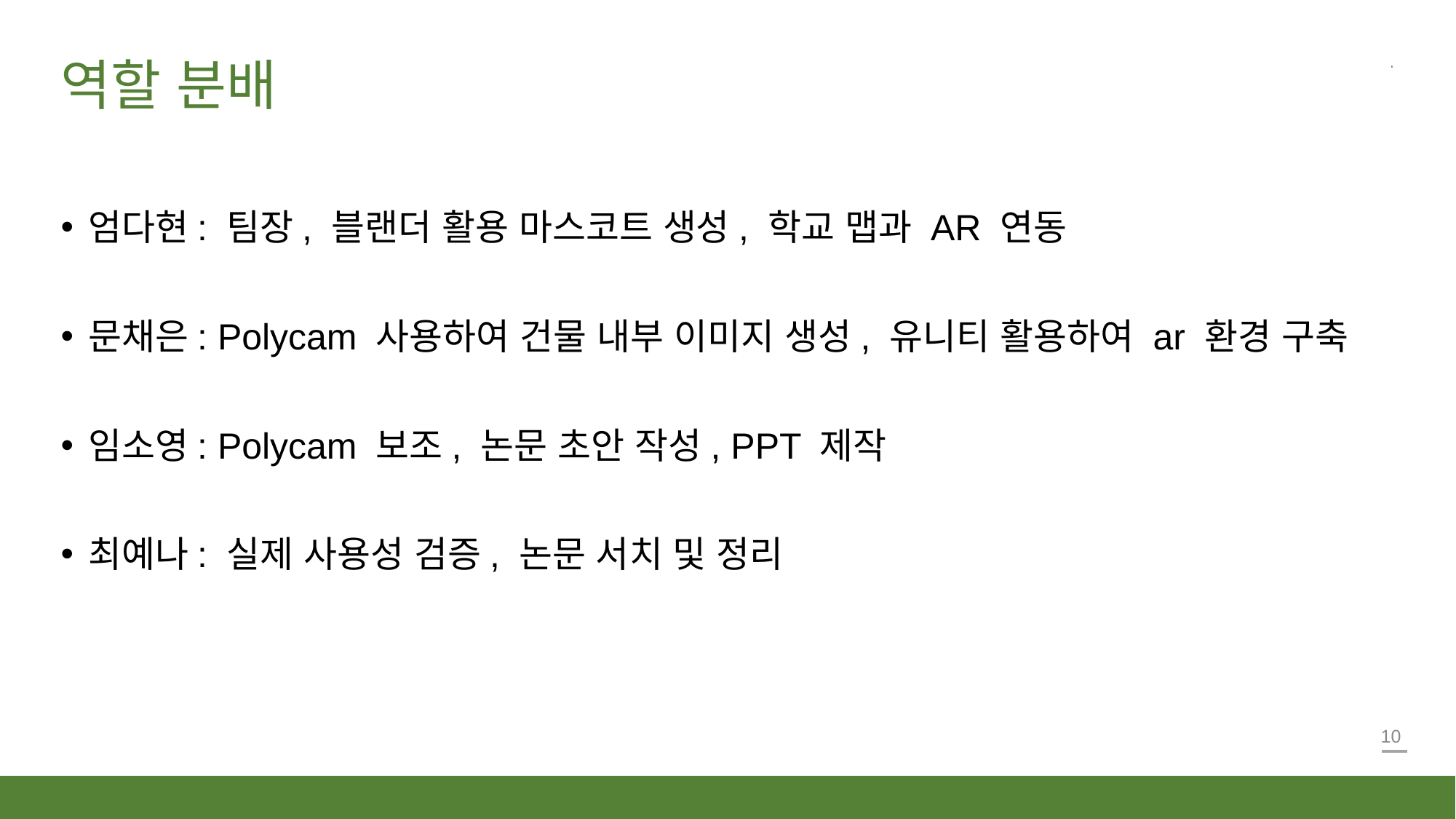

# 역할 분배
엄다현: 팀장, 블랜더 활용 마스코트 생성, 학교 맵과 AR 연동

문채은: Polycam 사용하여 건물 내부 이미지 생성, 유니티 활용하여 ar 환경 구축

임소영: Polycam 보조, 논문 초안 작성, PPT 제작

최예나: 실제 사용성 검증, 논문 서치 및 정리